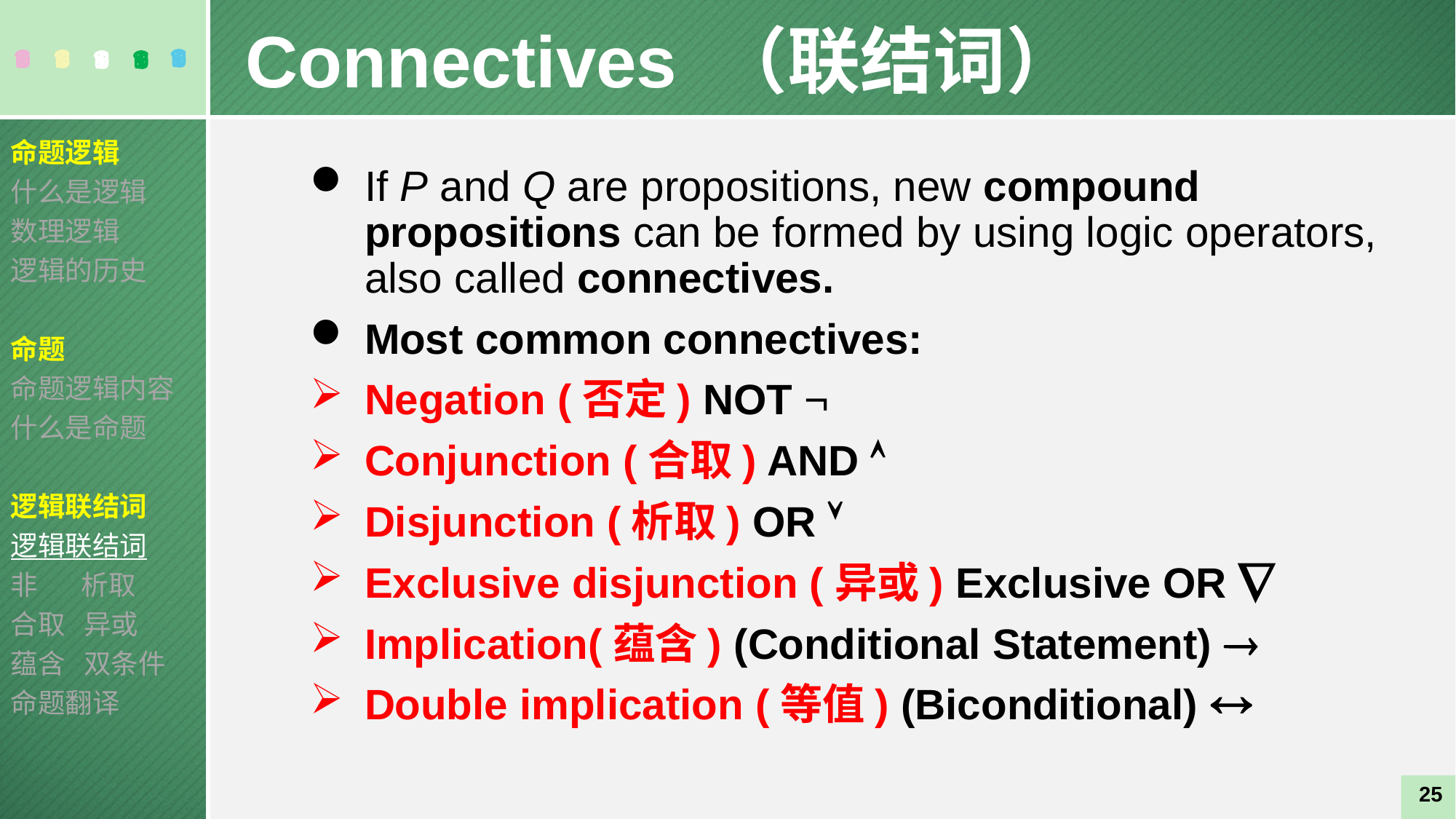

Connectives （联结词）

命题逻辑
什么是逻辑
数理逻辑
逻辑的历史

命题
命题逻辑内容
什么是命题

逻辑联结词
逻辑联结词
非       析取
合取   异或
蕴含   双条件
命题翻译
If P and Q are propositions, new compound propositions can be formed by using logic operators, also called connectives.
Most common connectives:
Negation (否定) NOT ¬
Conjunction (合取) AND ∧
Disjunction (析取) OR ∨
Exclusive disjunction (异或) Exclusive OR ∇
Implication(蕴含) (Conditional Statement) →
Double implication (等值) (Biconditional) ↔
25